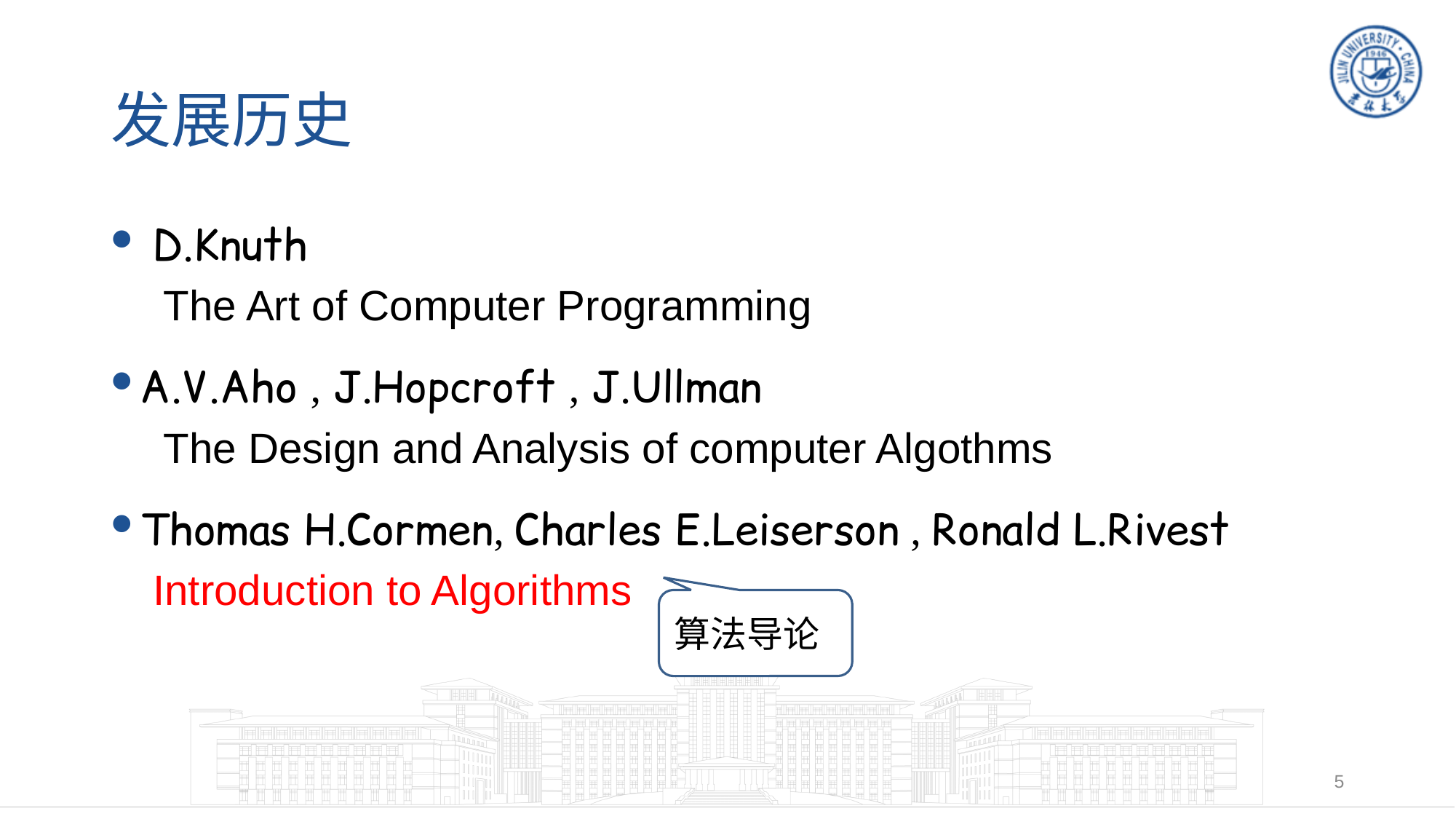

# 发展历史
 D.Knuth
     The Art of Computer Programming
A.V.Aho , J.Hopcroft , J.Ullman
     The Design and Analysis of computer Algothms
Thomas H.Cormen, Charles E.Leiserson , Ronald L.Rivest
    Introduction to Algorithms

算法导论
5